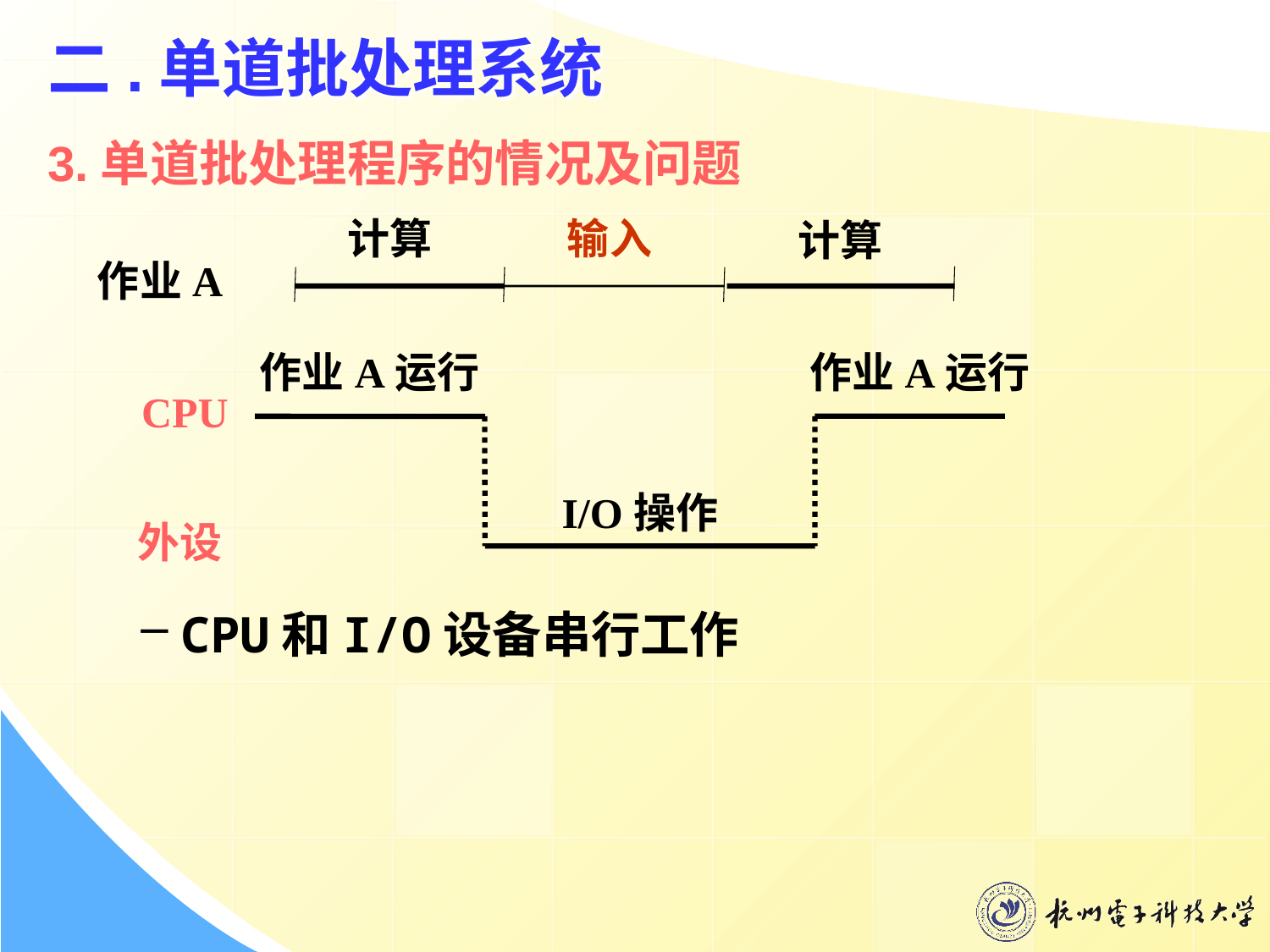

# 二.单道批处理系统
3.单道批处理程序的情况及问题
计算
输入
计算
作业A

作业A运行
作业A运行
CPU

I/O操作
外设

CPU和I/O设备串行工作